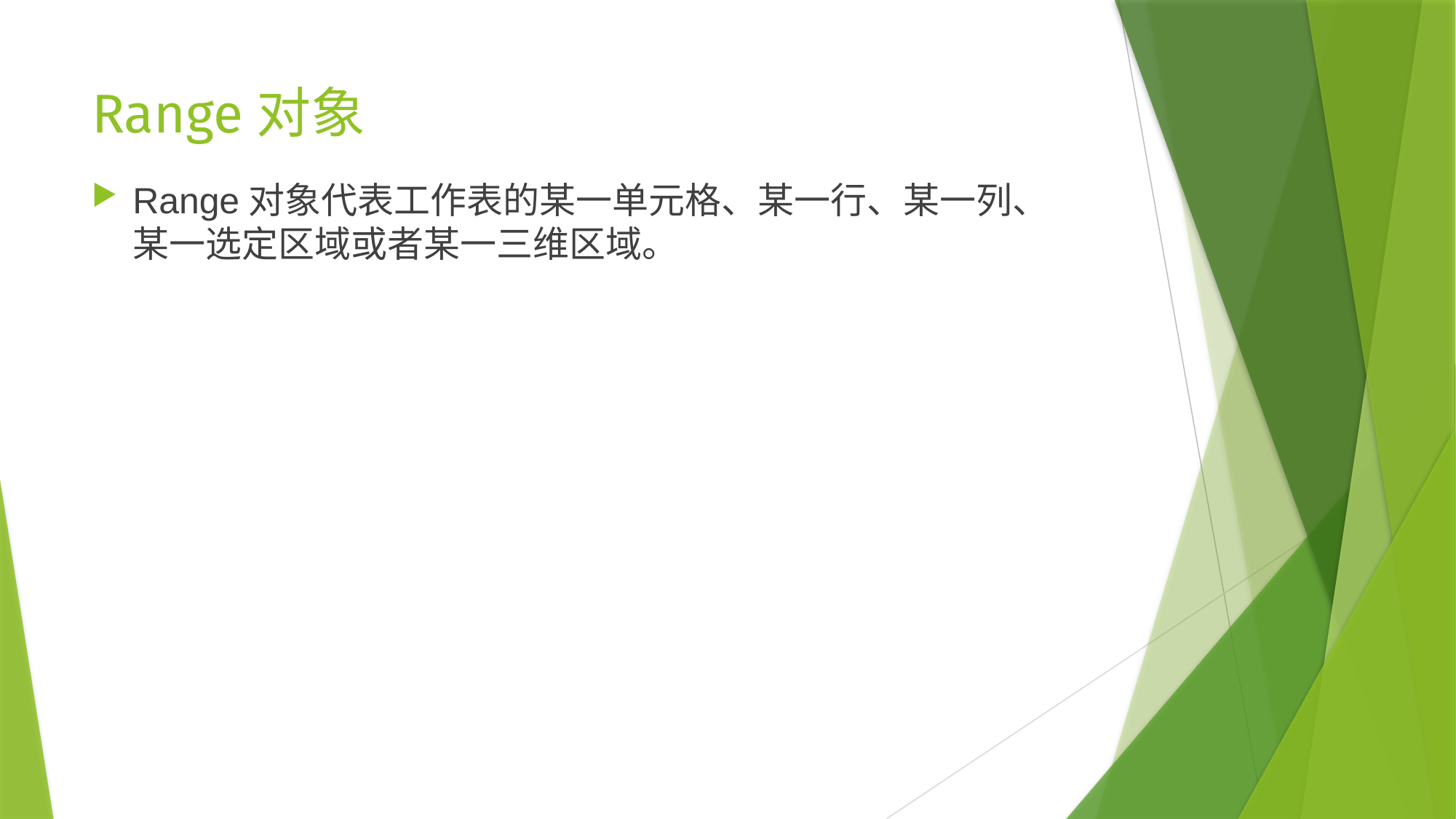

# Range对象
Range对象代表工作表的某一单元格、某一行、某一列、某一选定区域或者某一三维区域。